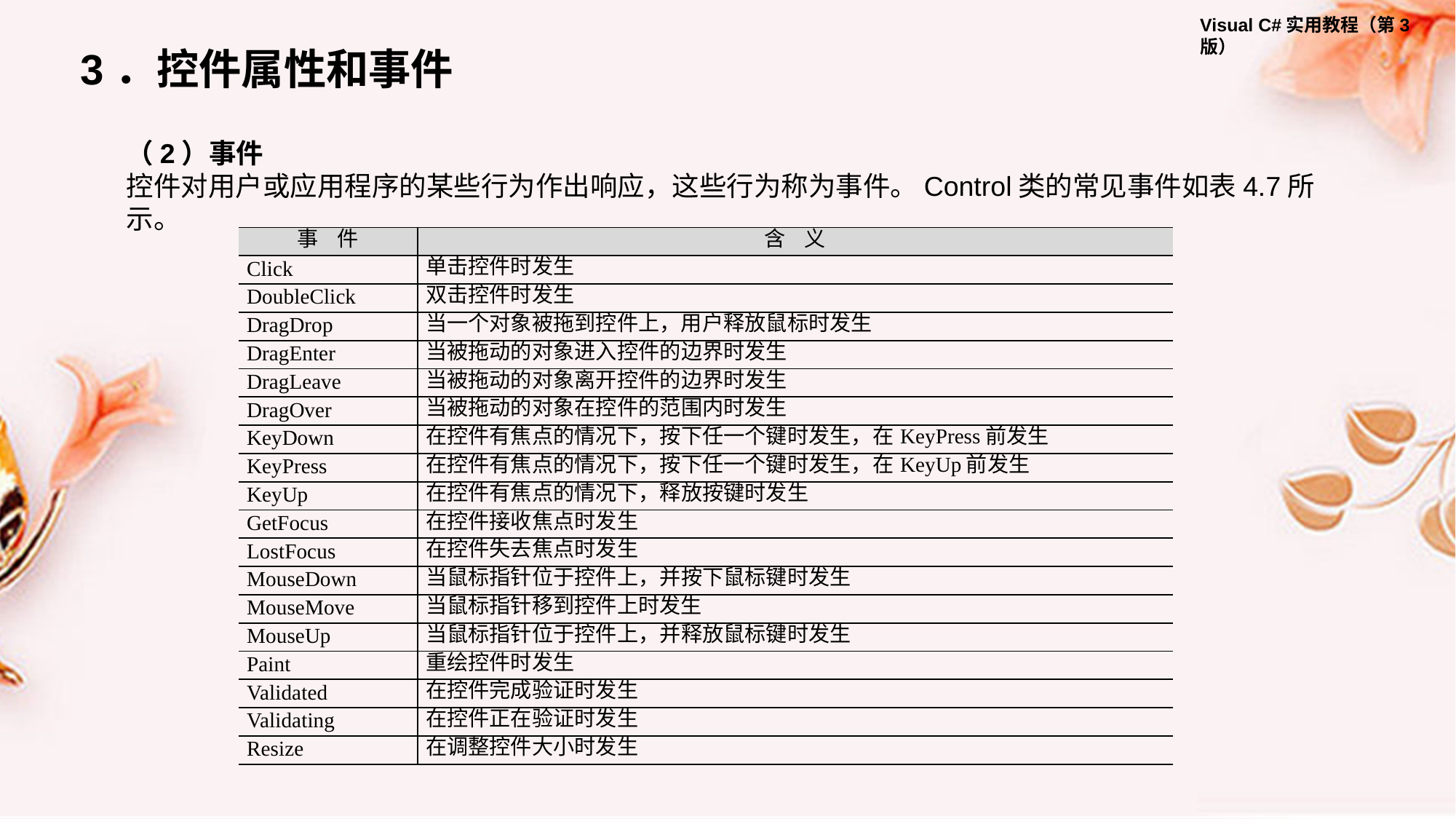

3．控件属性和事件
（2）事件
控件对用户或应用程序的某些行为作出响应，这些行为称为事件。Control类的常见事件如表4.7所示。
| 事 件 | 含 义 |
| --- | --- |
| Click | 单击控件时发生 |
| DoubleClick | 双击控件时发生 |
| DragDrop | 当一个对象被拖到控件上，用户释放鼠标时发生 |
| DragEnter | 当被拖动的对象进入控件的边界时发生 |
| DragLeave | 当被拖动的对象离开控件的边界时发生 |
| DragOver | 当被拖动的对象在控件的范围内时发生 |
| KeyDown | 在控件有焦点的情况下，按下任一个键时发生，在KeyPress前发生 |
| KeyPress | 在控件有焦点的情况下，按下任一个键时发生，在KeyUp前发生 |
| KeyUp | 在控件有焦点的情况下，释放按键时发生 |
| GetFocus | 在控件接收焦点时发生 |
| LostFocus | 在控件失去焦点时发生 |
| MouseDown | 当鼠标指针位于控件上，并按下鼠标键时发生 |
| MouseMove | 当鼠标指针移到控件上时发生 |
| MouseUp | 当鼠标指针位于控件上，并释放鼠标键时发生 |
| Paint | 重绘控件时发生 |
| Validated | 在控件完成验证时发生 |
| Validating | 在控件正在验证时发生 |
| Resize | 在调整控件大小时发生 |